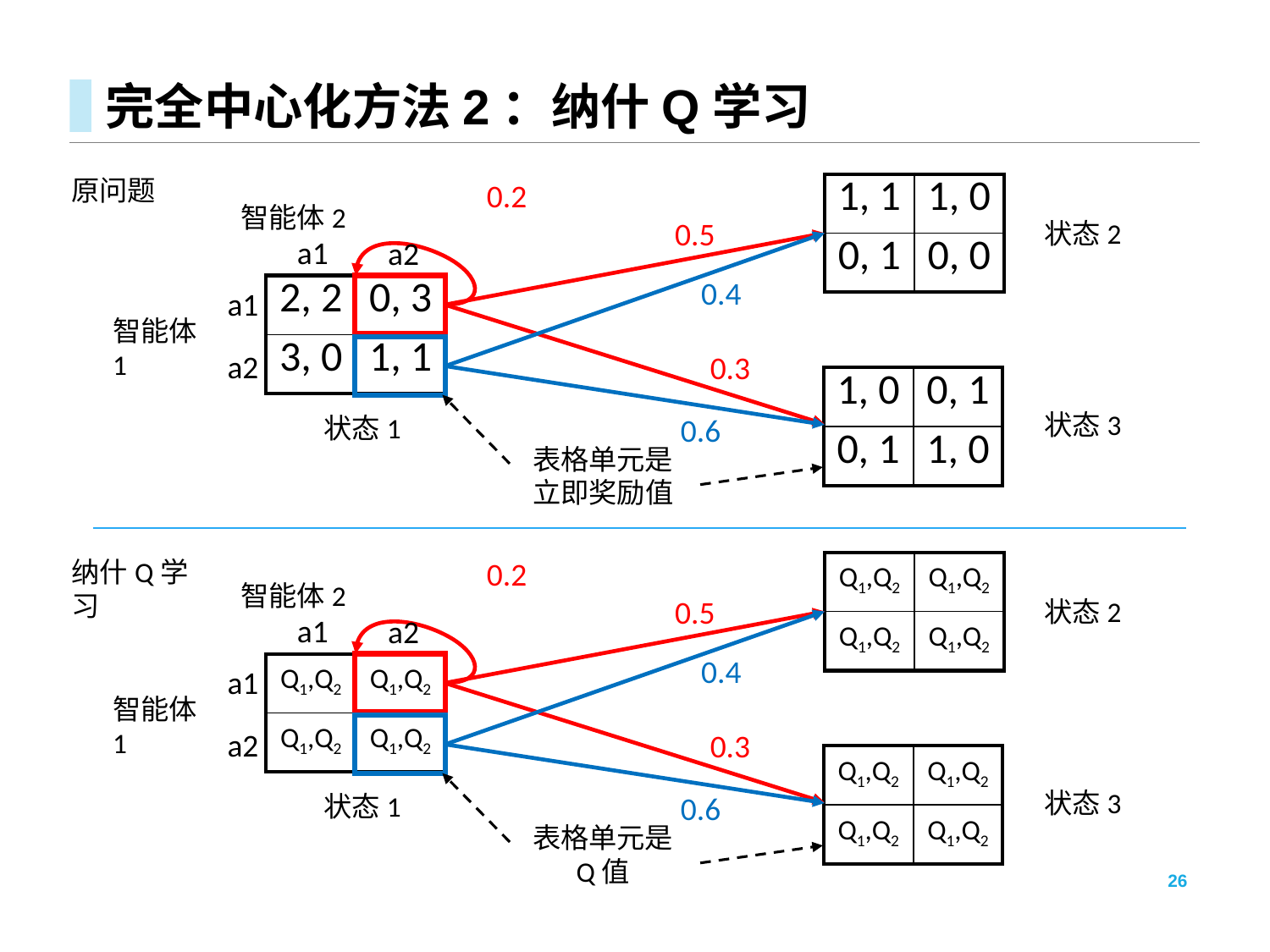

# 完全中心化方法2：纳什Q学习
原问题
0.2
| 1, 1 | 1, 0 |
| --- | --- |
| 0, 1 | 0, 0 |
智能体2
0.5
状态2
a1
a2
0.4
| 2, 2 | 0, 3 |
| --- | --- |
| 3, 0 | 1, 1 |

a1
智能体1

a2
0.3
| 1, 0 | 0, 1 |
| --- | --- |
| 0, 1 | 1, 0 |
状态3
状态1
0.6
表格单元是
立即奖励值
0.2
纳什Q学习
| Q1,Q2 | Q1,Q2 |
| --- | --- |
| Q1,Q2 | Q1,Q2 |
智能体2
0.5
状态2
a1
a2
0.4
| Q1,Q2 | Q1,Q2 |
| --- | --- |
| Q1,Q2 | Q1,Q2 |

a1
智能体1

a2
0.3
| Q1,Q2 | Q1,Q2 |
| --- | --- |
| Q1,Q2 | Q1,Q2 |
状态3
状态1
0.6
表格单元是
Q值
26